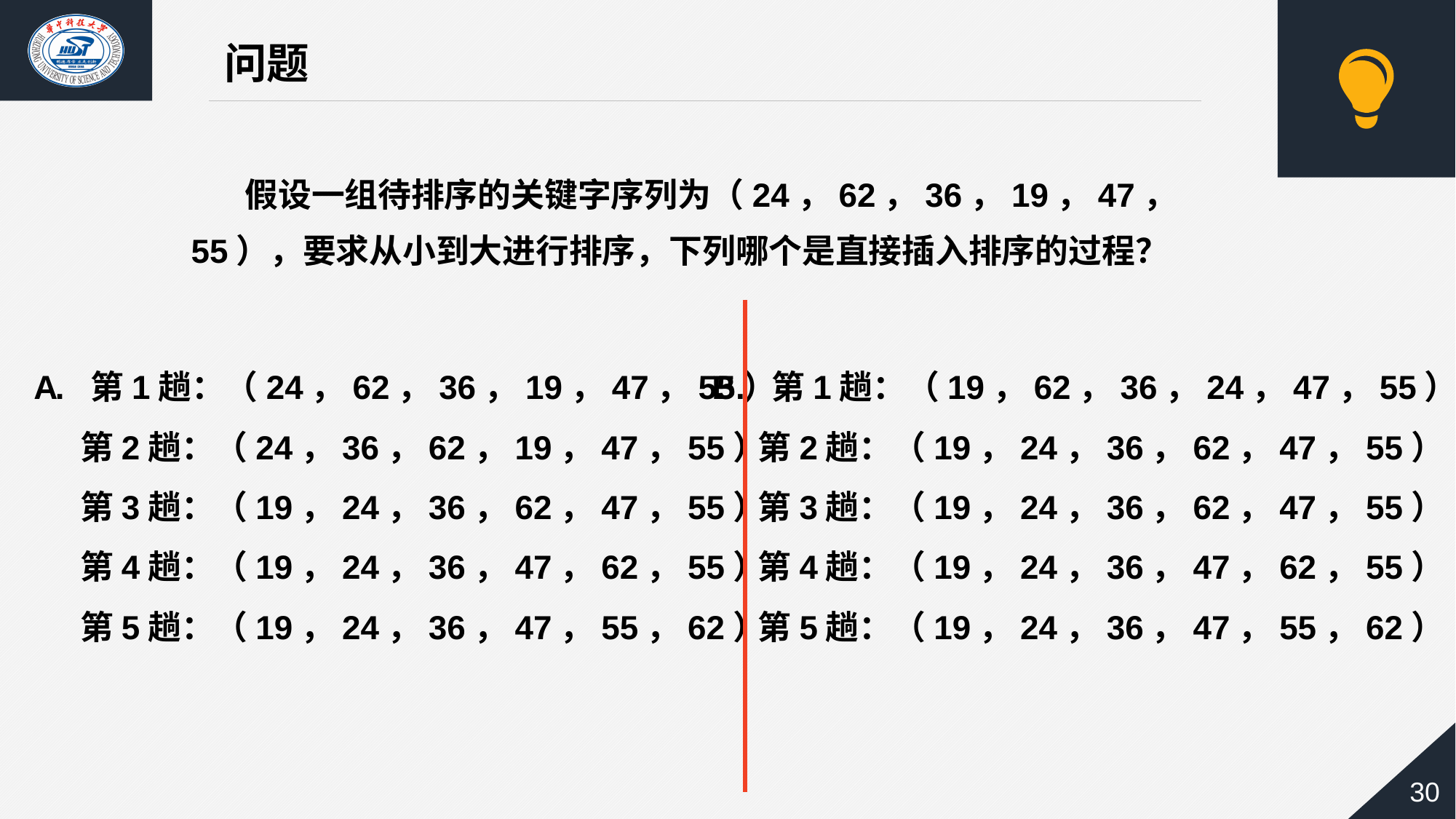

问题

      假设一组待排序的关键字序列为（24，62，36，19，47，55），要求从小到大进行排序，下列哪个是直接插入排序的过程？
 第1趟：（24，62，36，19，47，55）
     第2趟：（24，36，62，19，47，55）
     第3趟：（19，24，36，62，47，55）
     第4趟：（19，24，36，47，62，55）
     第5趟：（19，24，36，47，55，62）

B.  第1趟：（19，62，36，24，47，55）
     第2趟：（19，24，36，62，47，55）
     第3趟：（19，24，36，62，47，55）
     第4趟：（19，24，36，47，62，55）
     第5趟：（19，24，36，47，55，62）